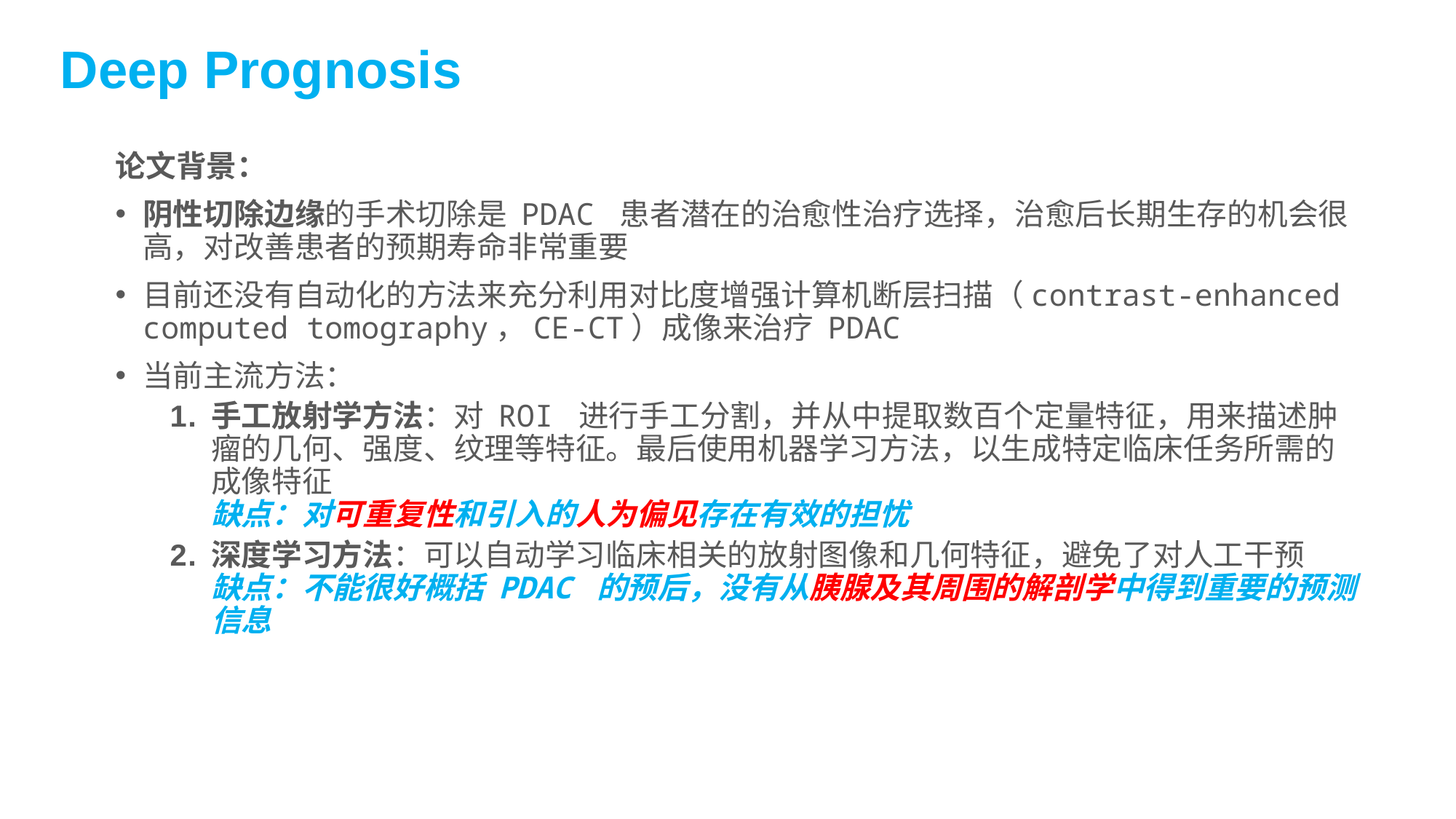

Deep Prognosis
论文背景：
阴性切除边缘的手术切除是 PDAC 患者潜在的治愈性治疗选择，治愈后长期生存的机会很高，对改善患者的预期寿命非常重要
目前还没有自动化的方法来充分利用对比度增强计算机断层扫描（contrast-enhanced computed tomography，CE-CT）成像来治疗 PDAC
当前主流方法：
手工放射学方法：对 ROI 进行手工分割，并从中提取数百个定量特征，用来描述肿瘤的几何、强度、纹理等特征。最后使用机器学习方法，以生成特定临床任务所需的成像特征
缺点：对可重复性和引入的人为偏见存在有效的担忧
深度学习方法：可以自动学习临床相关的放射图像和几何特征，避免了对人工干预
缺点：不能很好概括 PDAC 的预后，没有从胰腺及其周围的解剖学中得到重要的预测信息